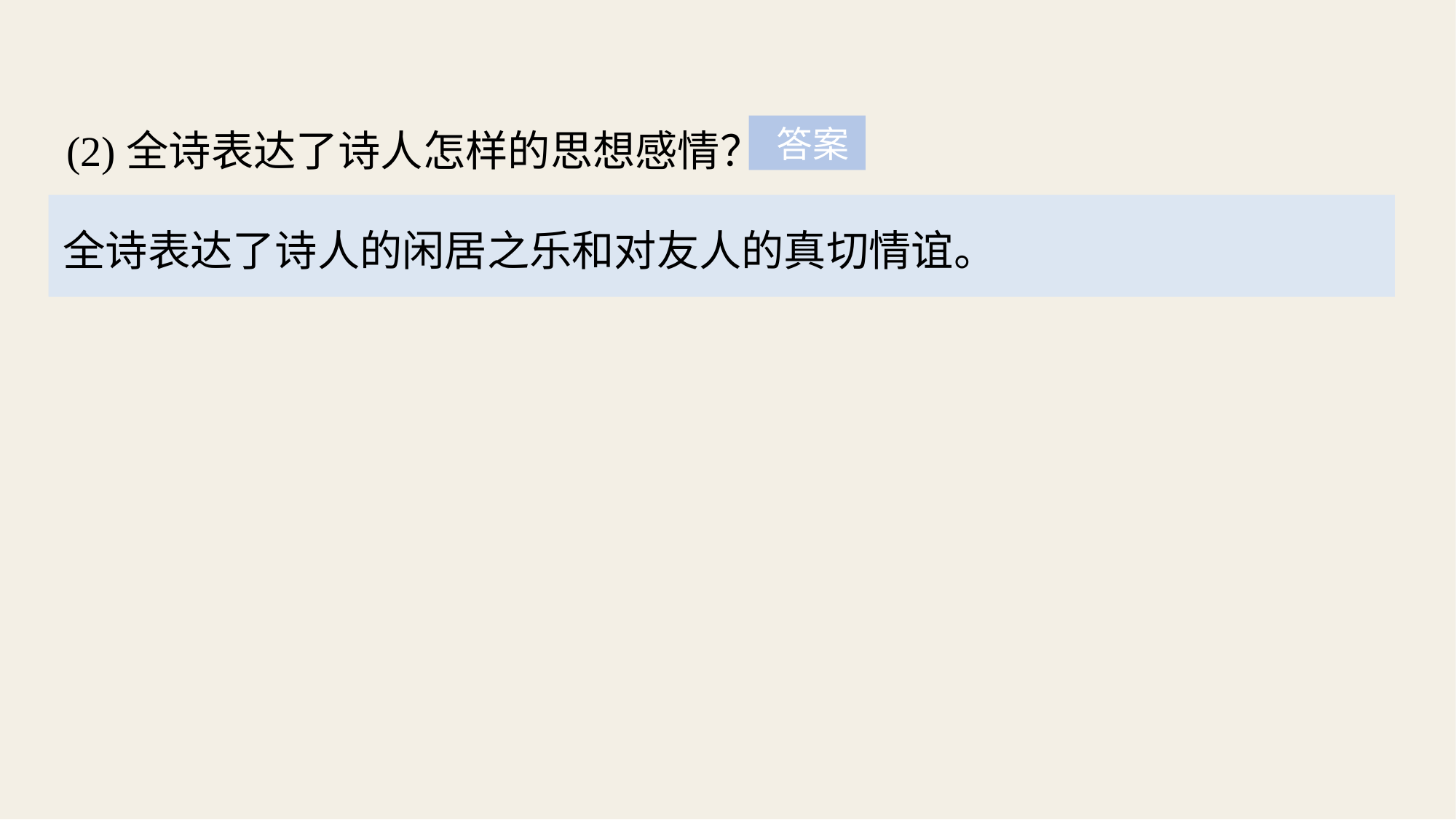

(2)全诗表达了诗人怎样的思想感情？
 答案
全诗表达了诗人的闲居之乐和对友人的真切情谊。